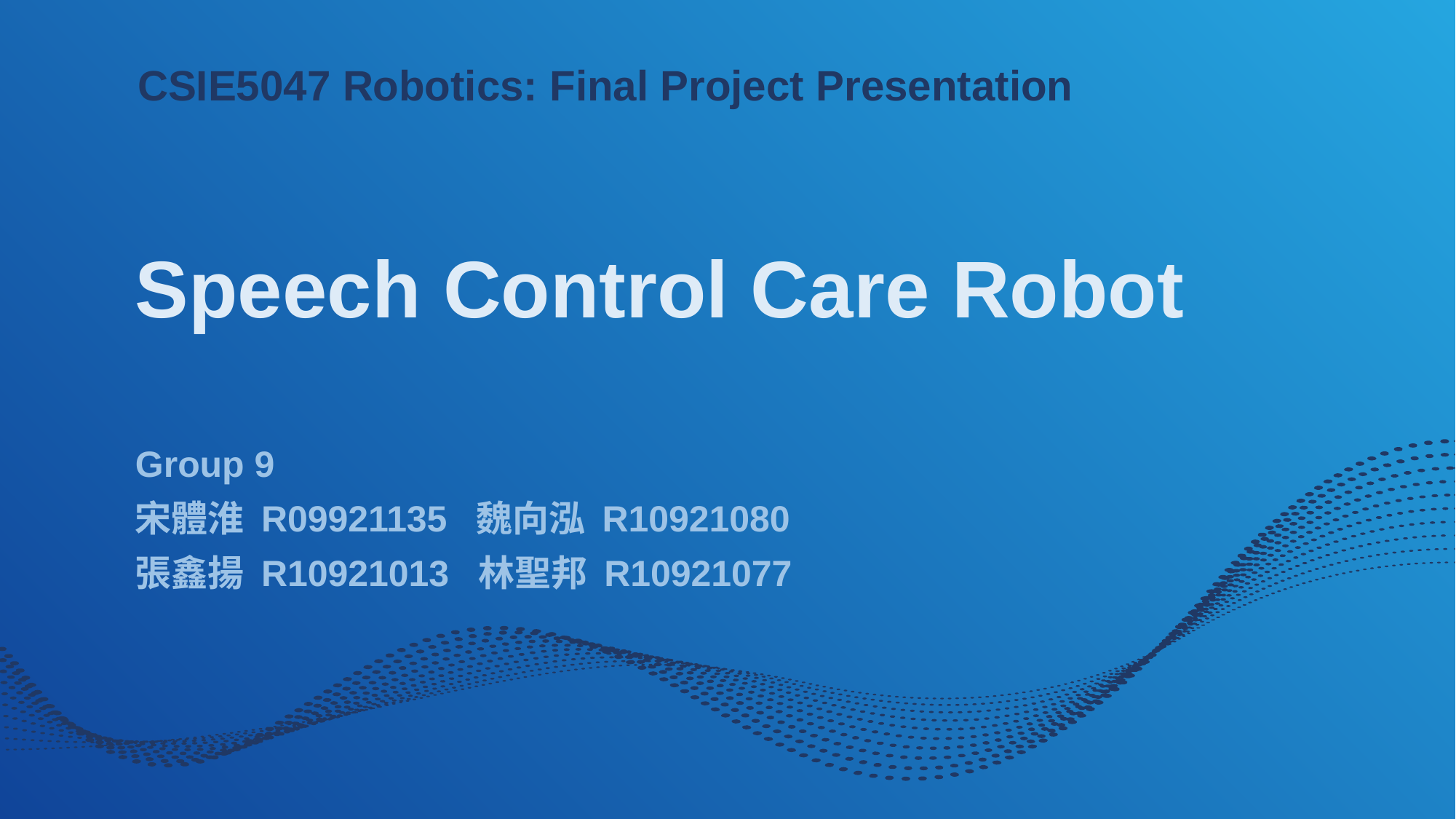

CSIE5047 Robotics: Final Project Presentation
# Speech Control Care Robot

Group 9
宋體淮 R09921135  魏向泓 R10921080
張鑫揚 R10921013  林聖邦 R10921077